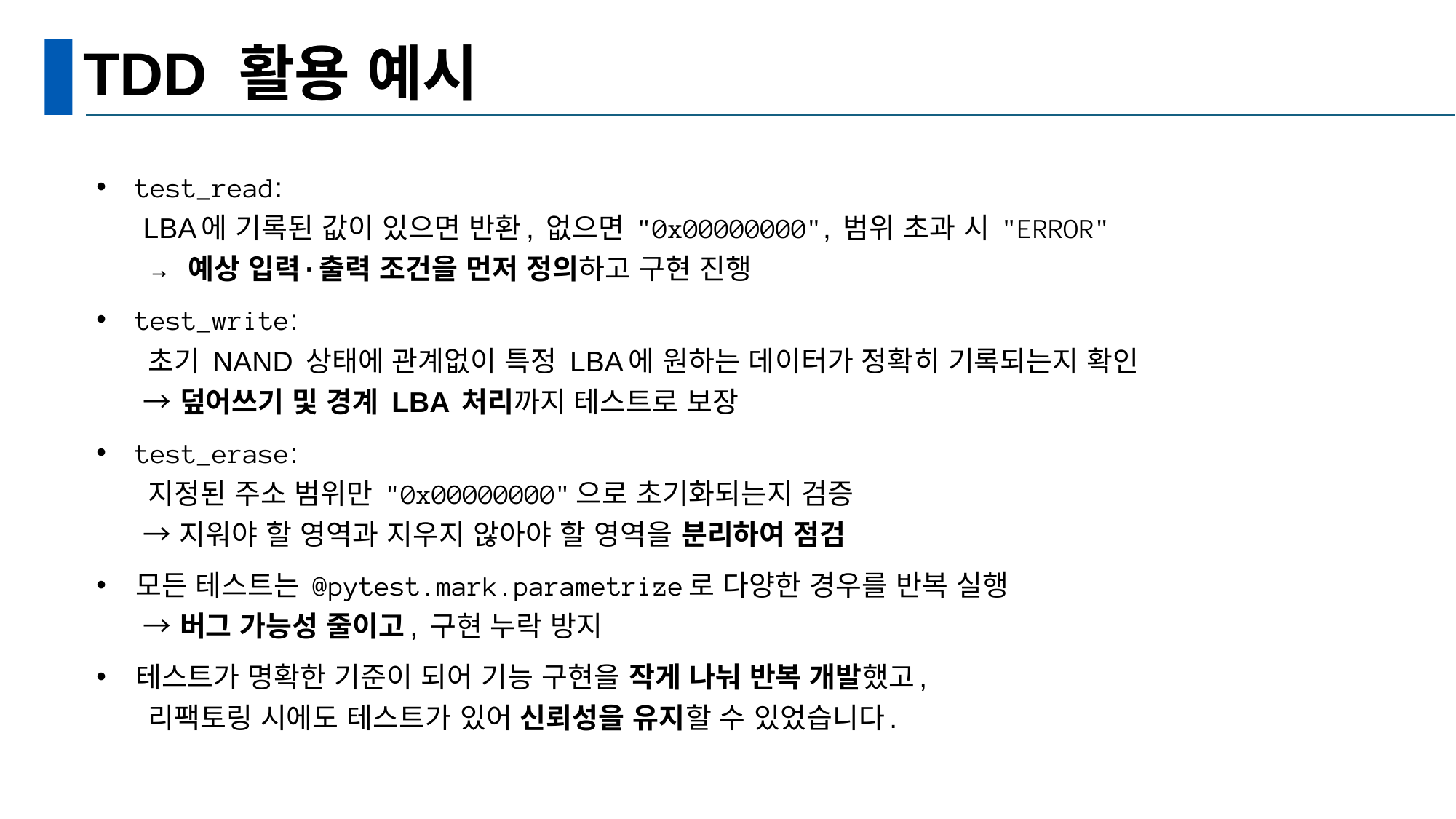

# TDD 활용 예시
test_read:
 LBA에 기록된 값이 있으면 반환, 없으면 "0x00000000", 범위 초과 시 "ERROR"
 → 예상 입력·출력 조건을 먼저 정의하고 구현 진행
test_write:
 초기 NAND 상태에 관계없이 특정 LBA에 원하는 데이터가 정확히 기록되는지 확인
 → 덮어쓰기 및 경계 LBA 처리까지 테스트로 보장
test_erase:
 지정된 주소 범위만 "0x00000000"으로 초기화되는지 검증
 → 지워야 할 영역과 지우지 않아야 할 영역을 분리하여 점검
모든 테스트는 @pytest.mark.parametrize로 다양한 경우를 반복 실행
 → 버그 가능성 줄이고, 구현 누락 방지
테스트가 명확한 기준이 되어 기능 구현을 작게 나눠 반복 개발했고,
 리팩토링 시에도 테스트가 있어 신뢰성을 유지할 수 있었습니다.